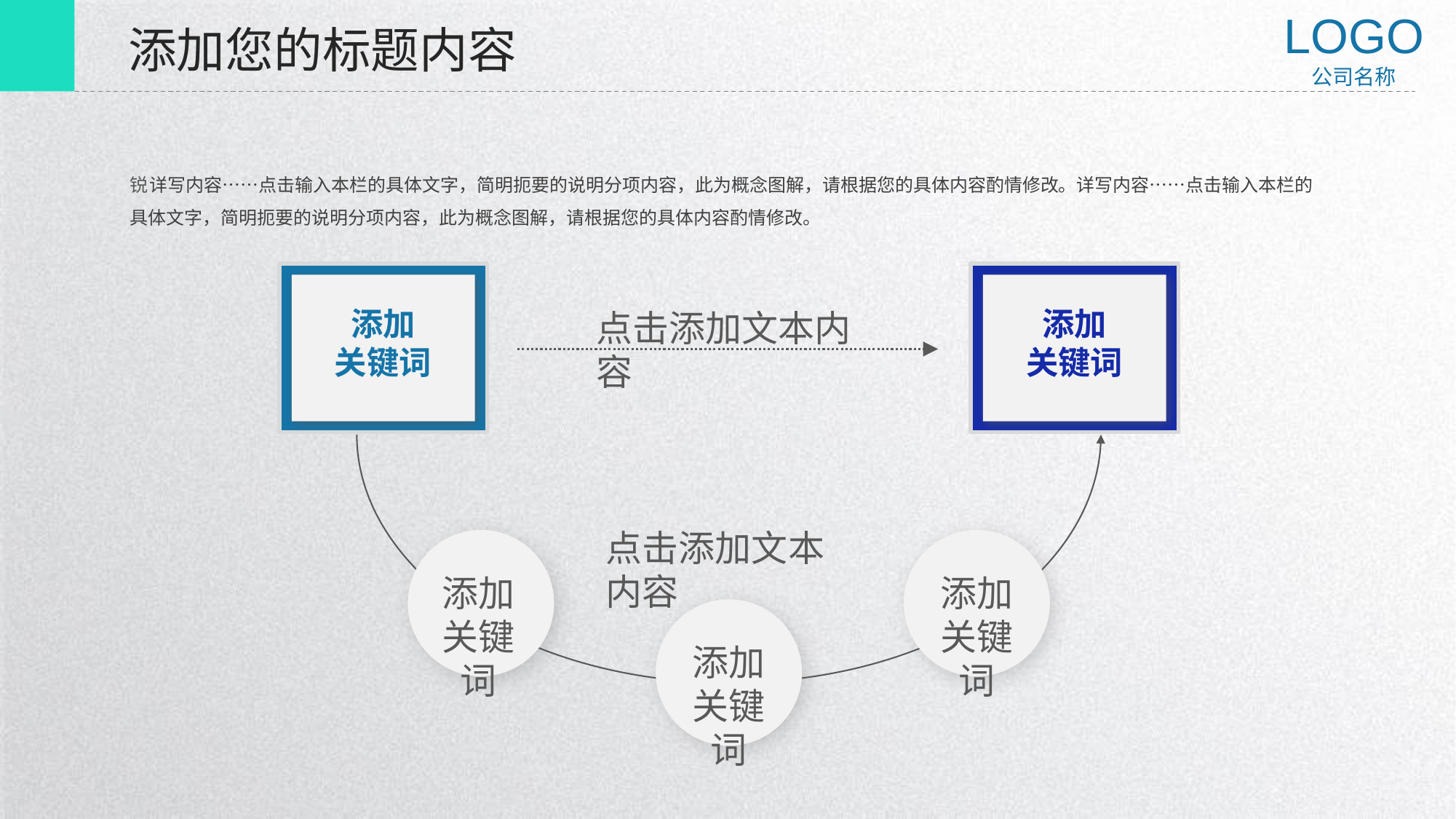

LOGO
公司名称
添加您的标题内容
锐详写内容……点击输入本栏的具体文字，简明扼要的说明分项内容，此为概念图解，请根据您的具体内容酌情修改。详写内容……点击输入本栏的具体文字，简明扼要的说明分项内容，此为概念图解，请根据您的具体内容酌情修改。

添加
关键词
添加
关键词
点击添加文本内容

点击添加文本内容

添加
关键词
添加
关键词

添加
关键词